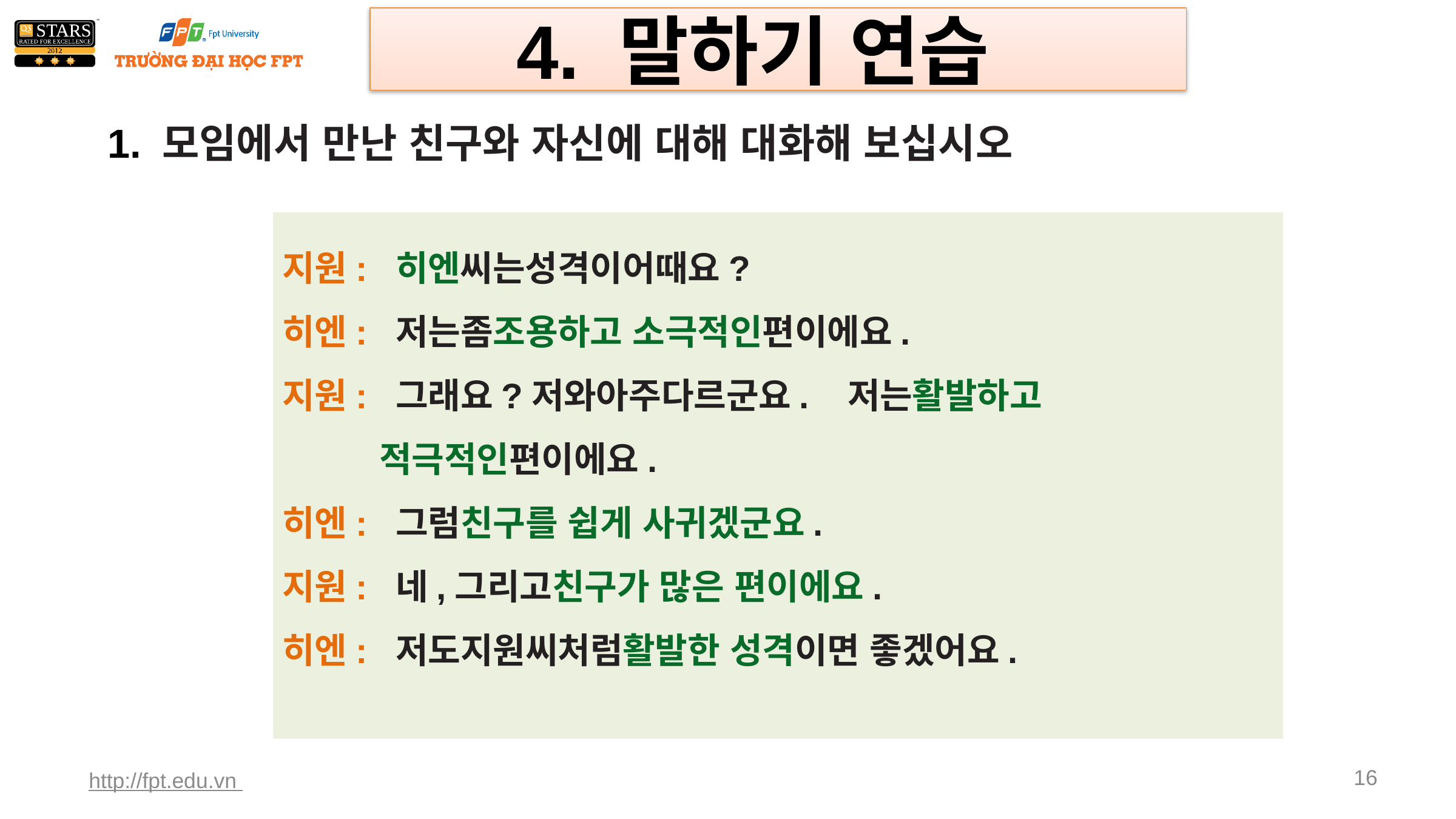

4. 말하기 연습
1. 모임에서 만난 친구와 자신에 대해 대화해 보십시오
지원:  히엔씨는성격이어때요?
히엔:  저는좀조용하고 소극적인편이에요.
지원:  그래요?저와아주다르군요.   저는활발하고
         적극적인편이에요.
히엔:  그럼친구를 쉽게 사귀겠군요.
지원:  네,그리고친구가 많은 편이에요.
히엔:  저도지원씨처럼활발한 성격이면 좋겠어요.
지원:  히엔씨는성격이어때요?
히엔:  저는좀조용하고 소극적인편이에요.
지원:  그래요?저와아주다르군요.   저는활발하고
         적극적인편이에요.
히엔:  그럼친구를 쉽게 사귀겠군요.
지원:  네,그리고친구가 많은 편이에요.
히엔:  저도지원씨처럼활발한 성격이면 좋겠어요.
http://fpt.edu.vn
16